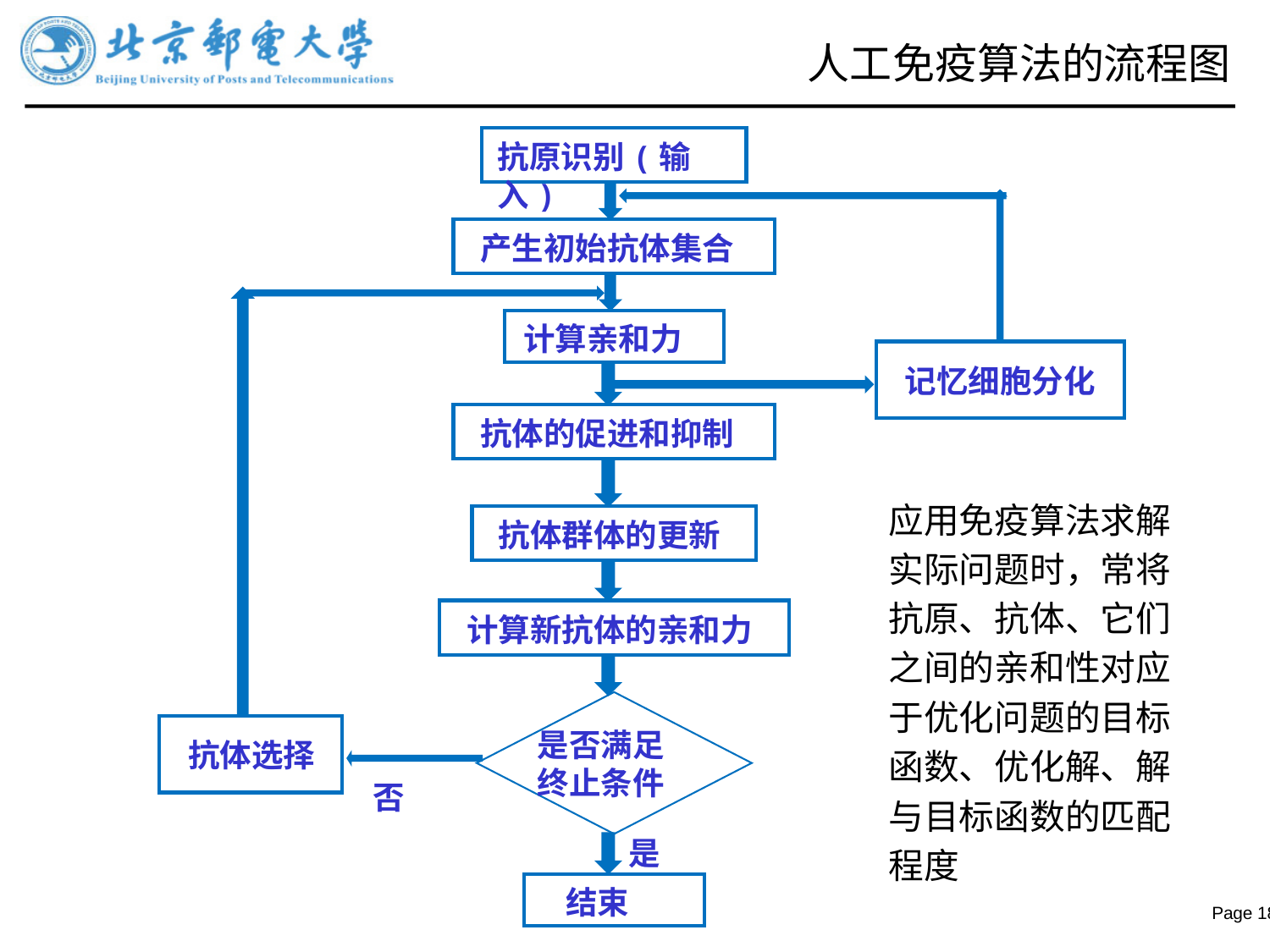

# 人工免疫算法的流程图

抗原识别(输入)

产生初始抗体集合

计算亲和力

记忆细胞分化

抗体的促进和抑制

应用免疫算法求解实际问题时，常将抗原、抗体、它们之间的亲和性对应于优化问题的目标函数、优化解、解与目标函数的匹配程度

抗体群体的更新

计算新抗体的亲和力

是否满足终止条件
抗体选择

否
是

结束